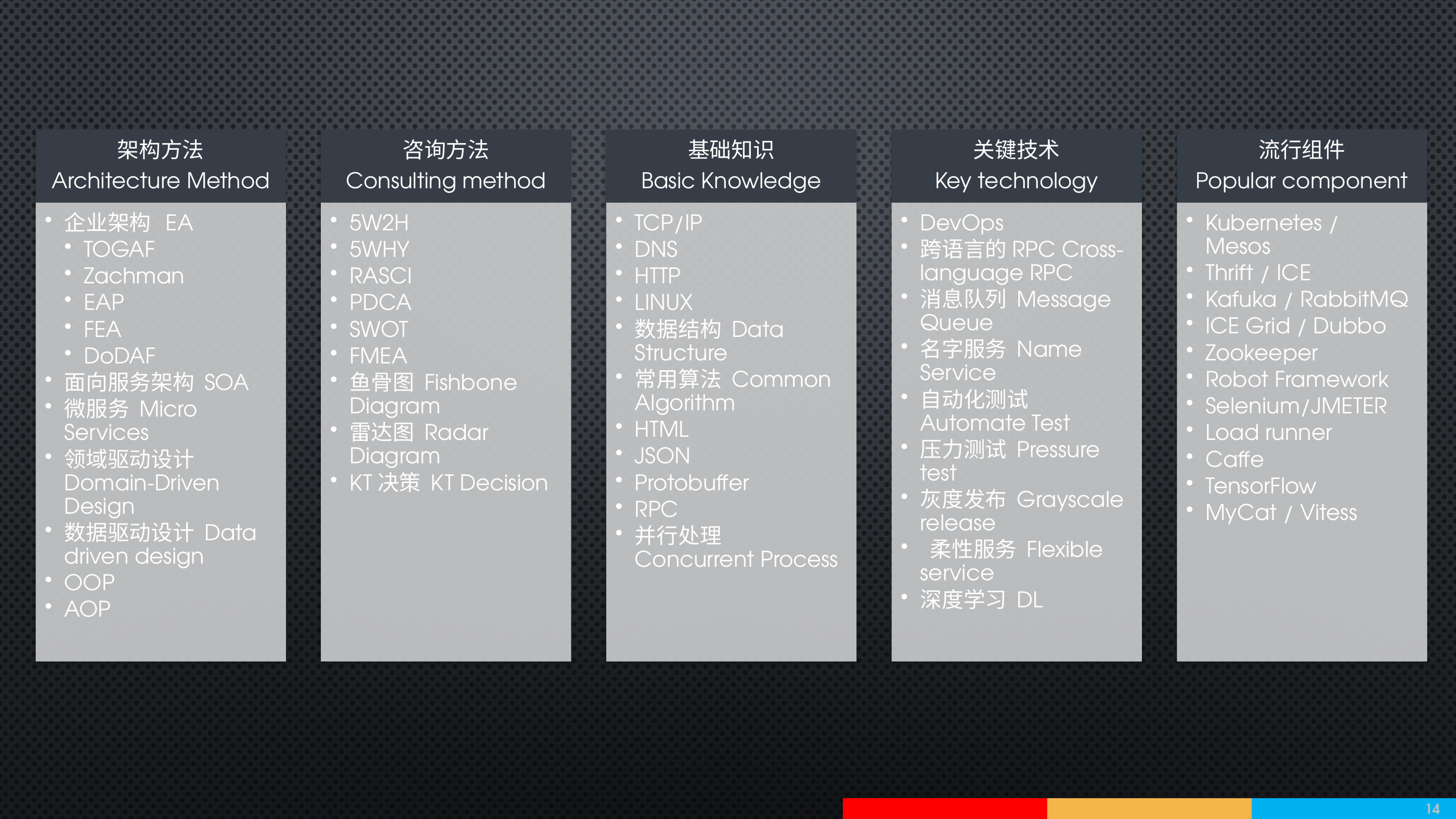

架构方法
Architecture Method
企业架构  EA
TOGAF
Zachman
EAP
FEA
DoDAF
面向服务架构 SOA
微服务 Micro Services
领域驱动设计 Domain-Driven Design
数据驱动设计 Data driven design
OOP
AOP
咨询方法
Consulting method
5W2H
5WHY
RASCI
PDCA
SWOT
FMEA
鱼骨图 Fishbone Diagram
雷达图 Radar Diagram
KT决策 KT Decision
基础知识
Basic Knowledge
TCP/IP
DNS
HTTP
LINUX
数据结构 Data Structure
常用算法 Common Algorithm
HTML
JSON
Protobuffer
RPC
并行处理 Concurrent Process
关键技术
Key technology
DevOps
跨语言的RPC Cross-language RPC
消息队列 Message Queue
名字服务 Name Service
自动化测试 Automate Test
压力测试 Pressure test
灰度发布 Grayscale release
 柔性服务 Flexible service
深度学习 DL
流行组件
Popular component
Kubernetes / Mesos
Thrift / ICE
Kafuka / RabbitMQ
ICE Grid / Dubbo
Zookeeper
Robot Framework
Selenium/JMETER
Load runner
Caffe
TensorFlow
MyCat / Vitess